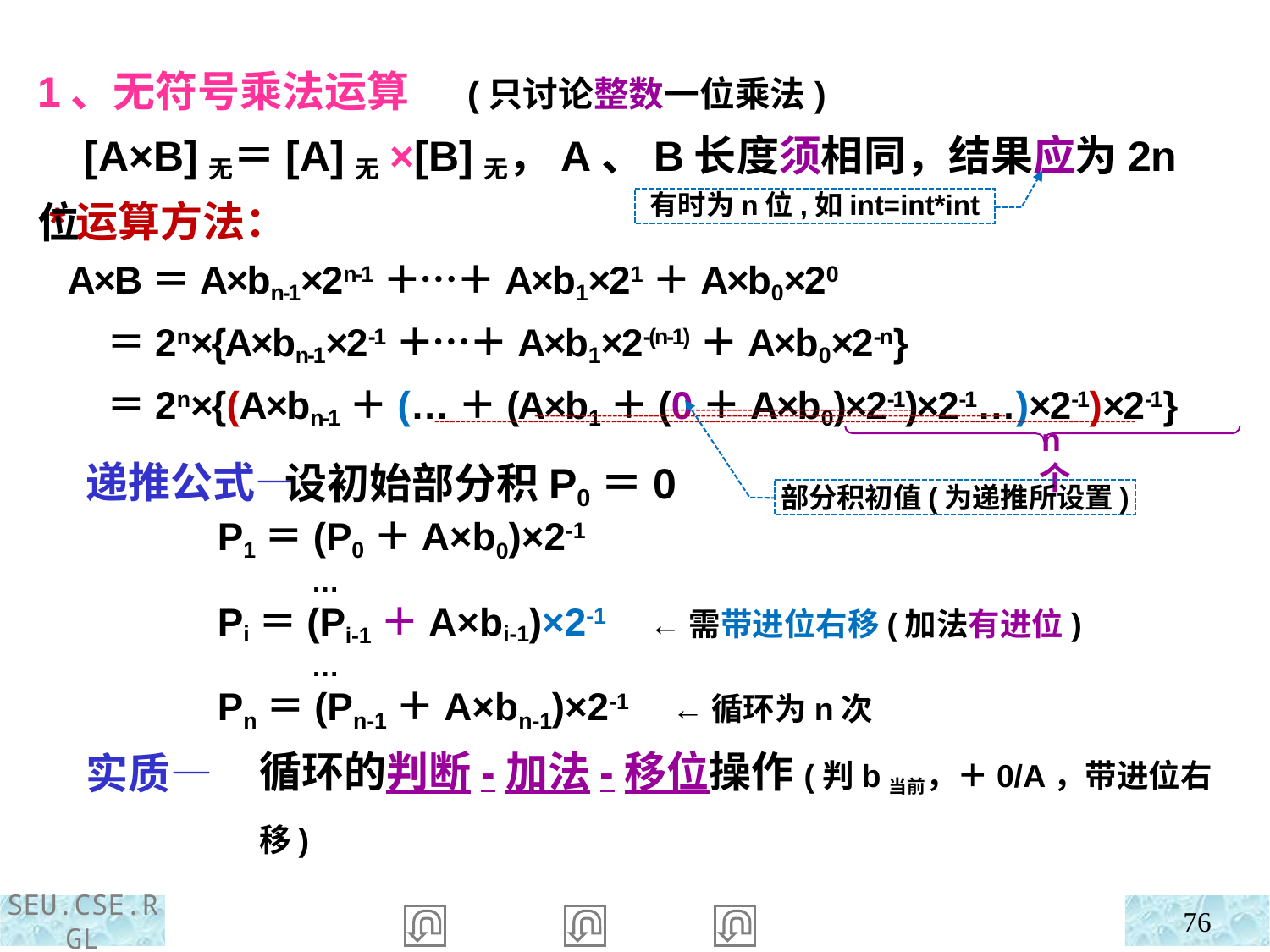

1、无符号乘法运算     (只讨论整数一位乘法)
    [A×B]无＝[A]无×[B]无，A、B长度须相同，结果应为2n位
 *运算方法：

    递推公式—

    实质—
有时为n位,如int=int*int
A×B＝A×bn-1×2n-1＋…＋A×b1×21＋A×b0×20
    ＝2n×{A×bn-1×2-1＋…＋A×b1×2-(n-1)＋A×b0×2-n}
    ＝2n×{(A×bn-1＋(…＋(A×b1＋(0＋A×b0)×2-1)×2-1…)×2-1)×2-1}

n个
      设初始部分积P0＝0
P1＝(P0＋A×b0)×2-1
            …
Pi＝(Pi-1＋A×bi-1)×2-1    ←需带进位右移(加法有进位)
            …
Pn＝(Pn-1＋A×bn-1)×2-1    ←循环为n次
部分积初值(为递推所设置)
循环的判断-加法-移位操作(判b当前，＋0/A，带进位右移)
76